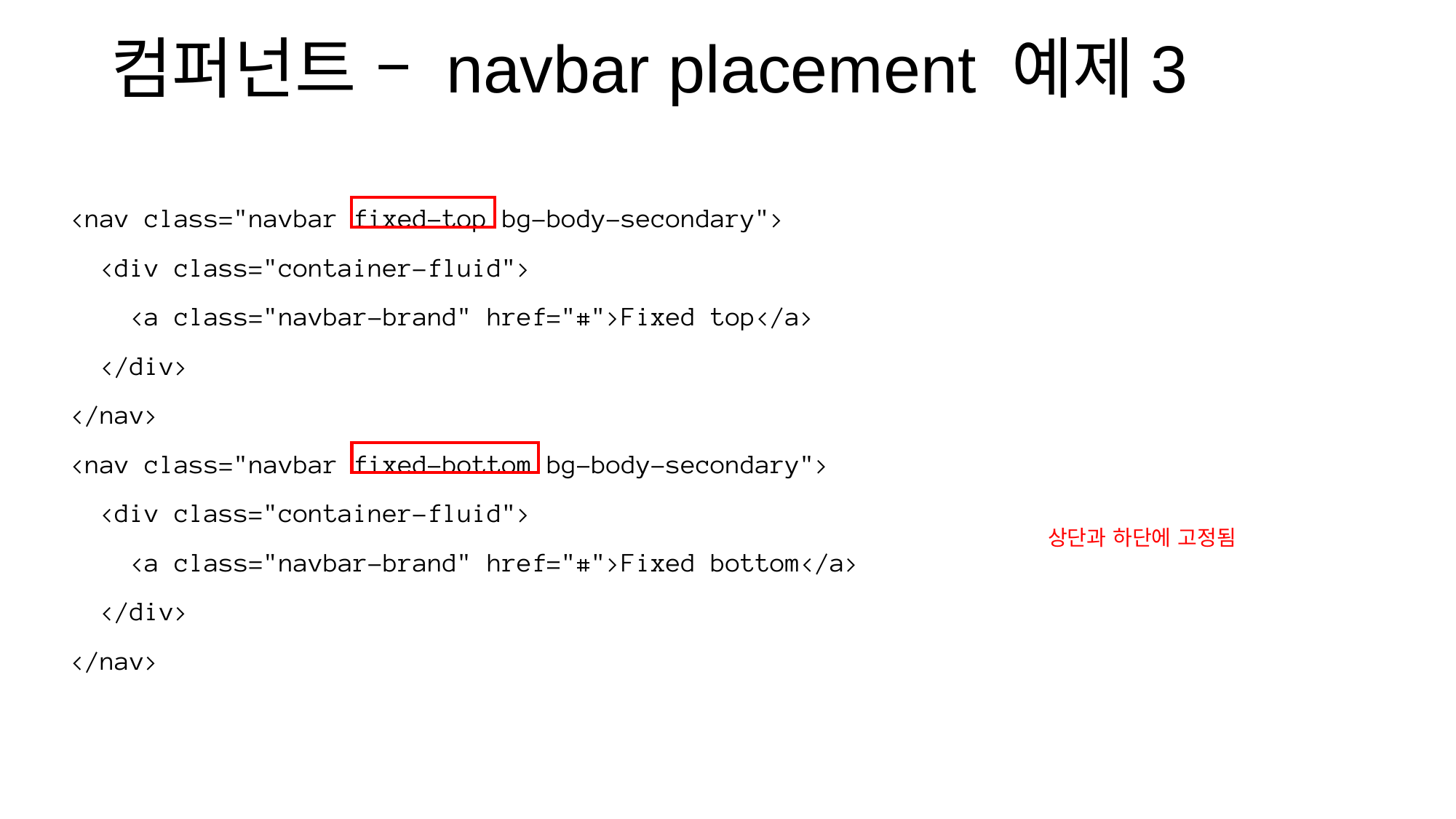

# 컴퍼넌트 – navbar placement 예제3

    <nav class="navbar fixed-top bg-body-secondary">
      <div class="container-fluid">
        <a class="navbar-brand" href="#">Fixed top</a>
      </div>
    </nav>
    <nav class="navbar fixed-bottom bg-body-secondary">
      <div class="container-fluid">
        <a class="navbar-brand" href="#">Fixed bottom</a>
      </div>
    </nav>

상단과 하단에 고정됨